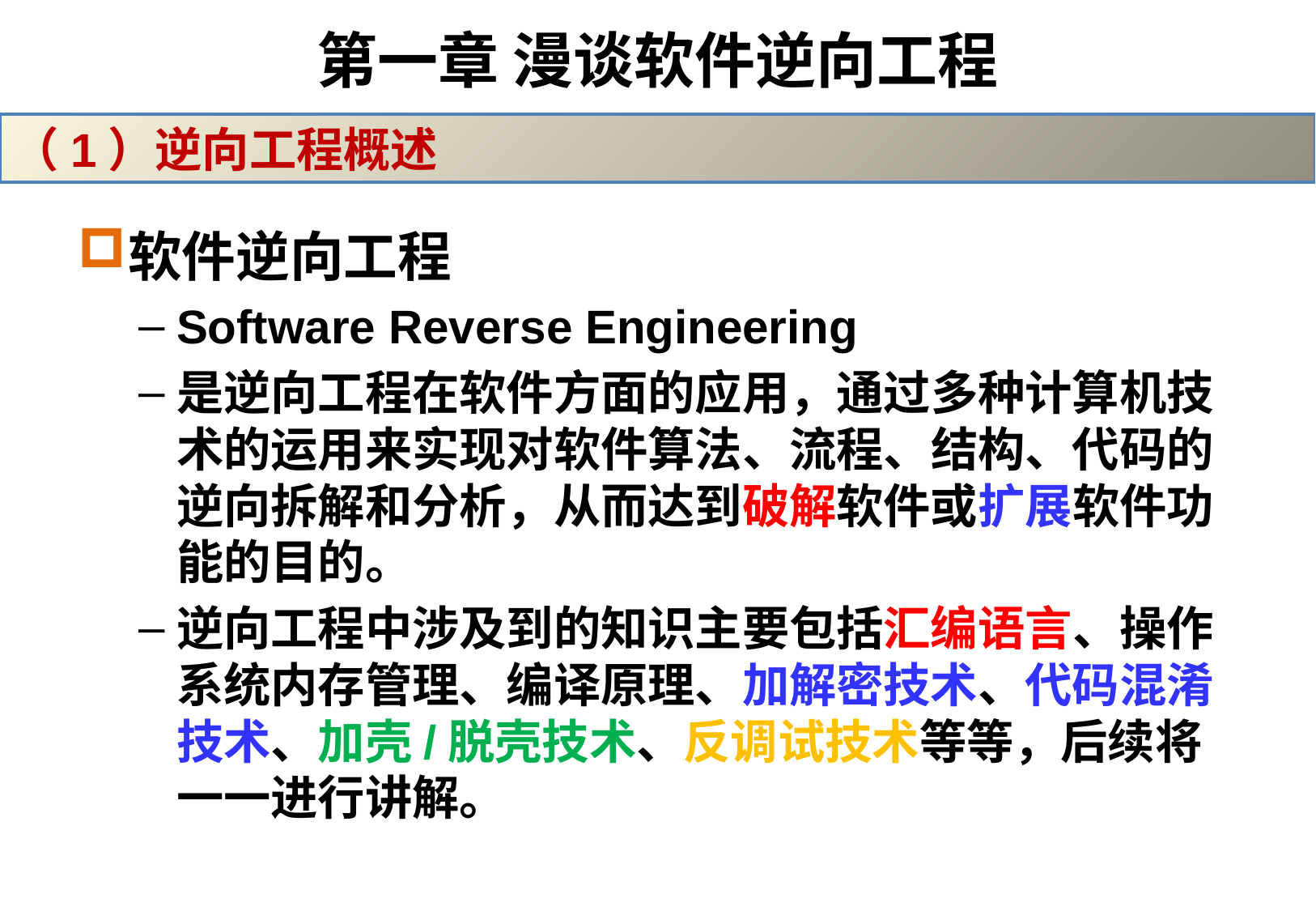

# 第一章 漫谈软件逆向工程
（1）逆向工程概述
软件逆向工程
Software Reverse Engineering
是逆向工程在软件方面的应用，通过多种计算机技术的运用来实现对软件算法、流程、结构、代码的逆向拆解和分析，从而达到破解软件或扩展软件功能的目的。
逆向工程中涉及到的知识主要包括汇编语言、操作系统内存管理、编译原理、加解密技术、代码混淆技术、加壳/脱壳技术、反调试技术等等，后续将一一进行讲解。